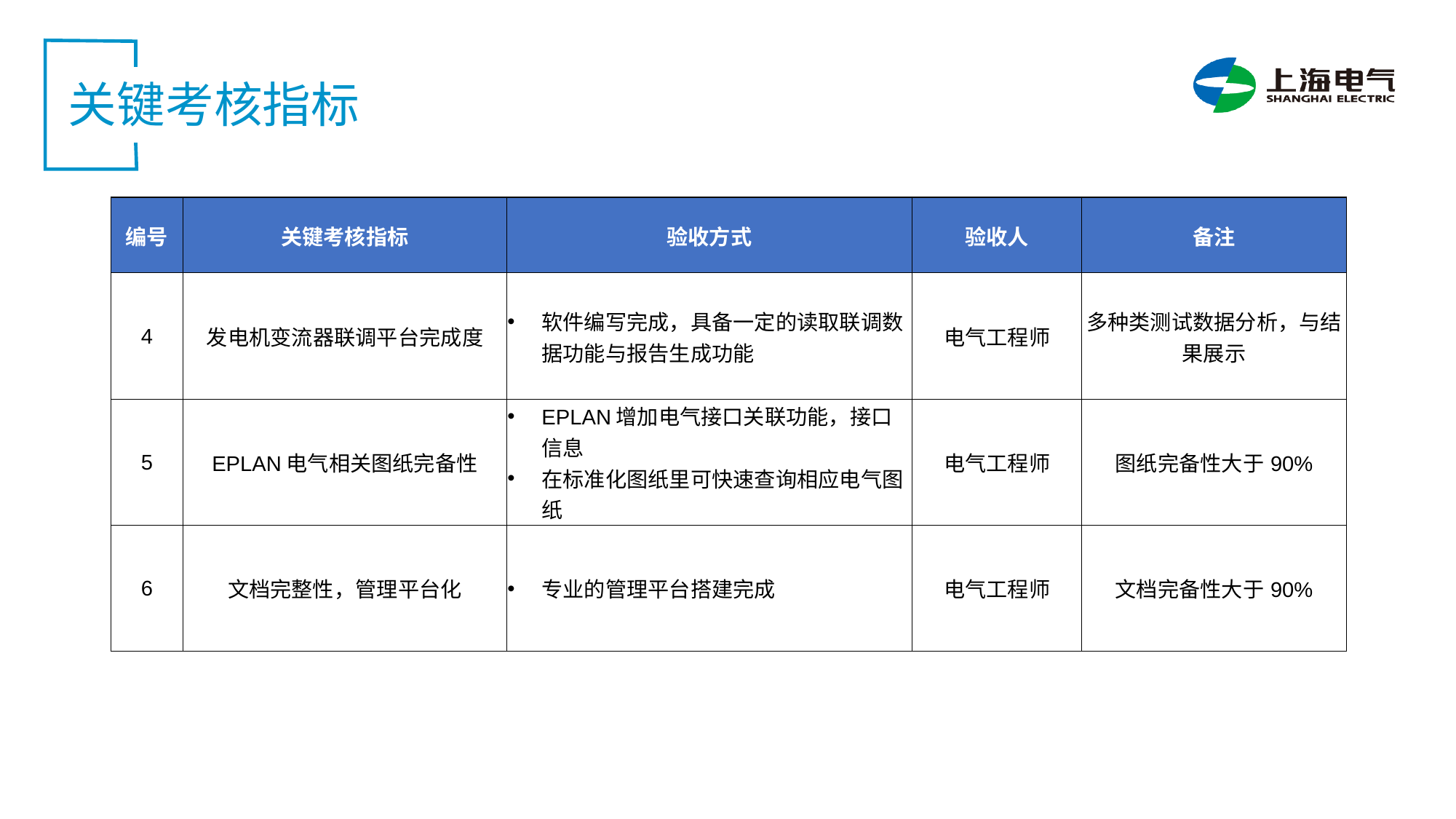

关键考核指标
| 编号 | 关键考核指标 | 验收方式 | 验收人 | 备注 |
| --- | --- | --- | --- | --- |
| 4 | 发电机变流器联调平台完成度 | 软件编写完成，具备一定的读取联调数据功能与报告生成功能 | 电气工程师 | 多种类测试数据分析，与结果展示 |
| 5 | EPLAN电气相关图纸完备性 | EPLAN增加电气接口关联功能，接口信息 在标准化图纸里可快速查询相应电气图纸 | 电气工程师 | 图纸完备性大于90% |
| 6 | 文档完整性，管理平台化 | 专业的管理平台搭建完成 | 电气工程师 | 文档完备性大于90% |